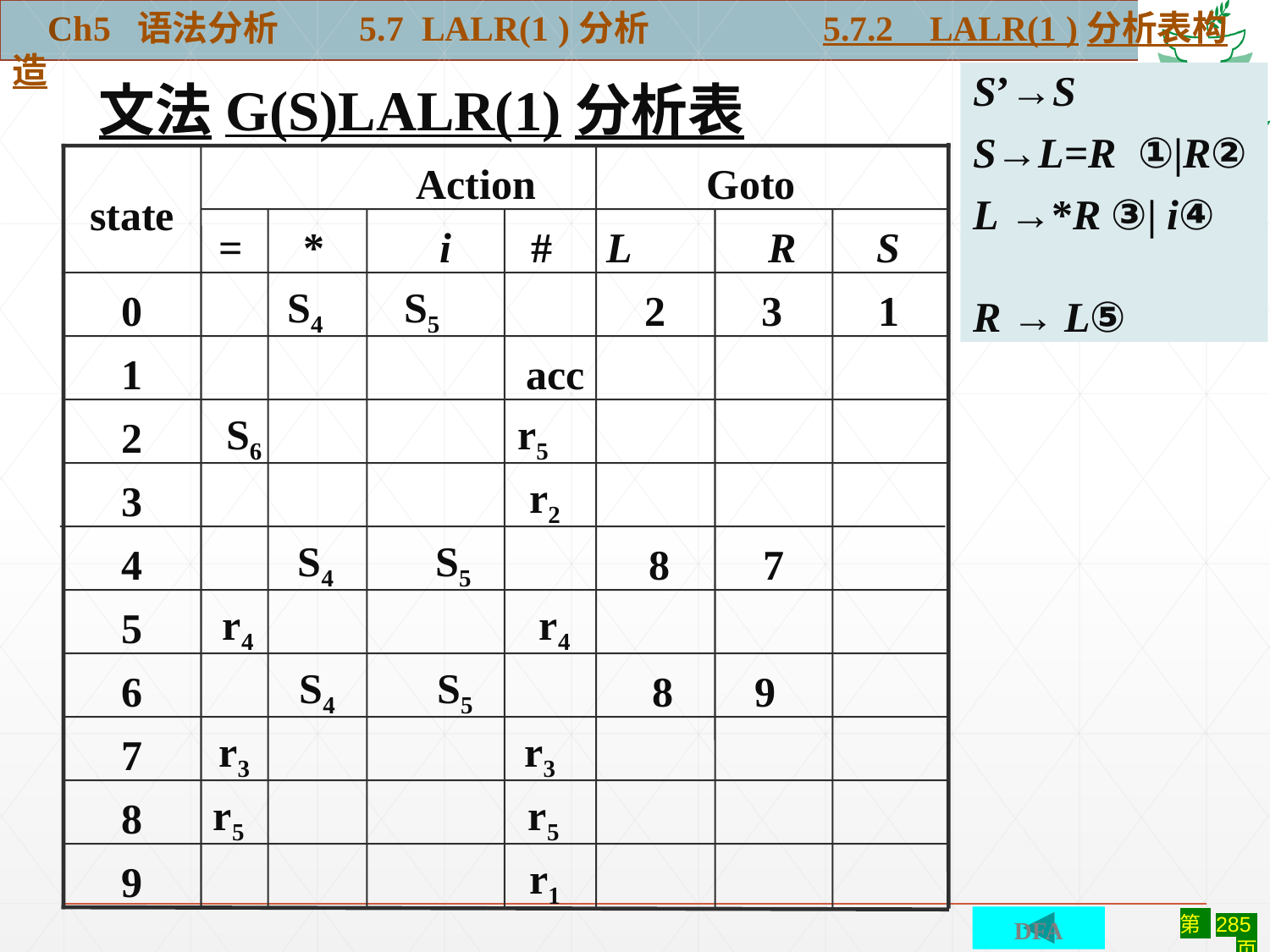

Ch5  语法分析         5.7  LALR(1 )分析	     5.7.2    LALR(1 )分析表构造
S’→S
S→L=R ①|R②
L →*R ③| i④
R → L⑤
文法G(S)LALR(1)分析表

state

Action

Goto

=

*

i
#

L
R

S

0

S4
S5
2
3
1

1

acc

2

S6
r5

3

r2

4
S4
S5
8
7

5

r4
r4

6

S4
S5
8
9

7

r3
r3

8

r5
r5

9

r1

DFA